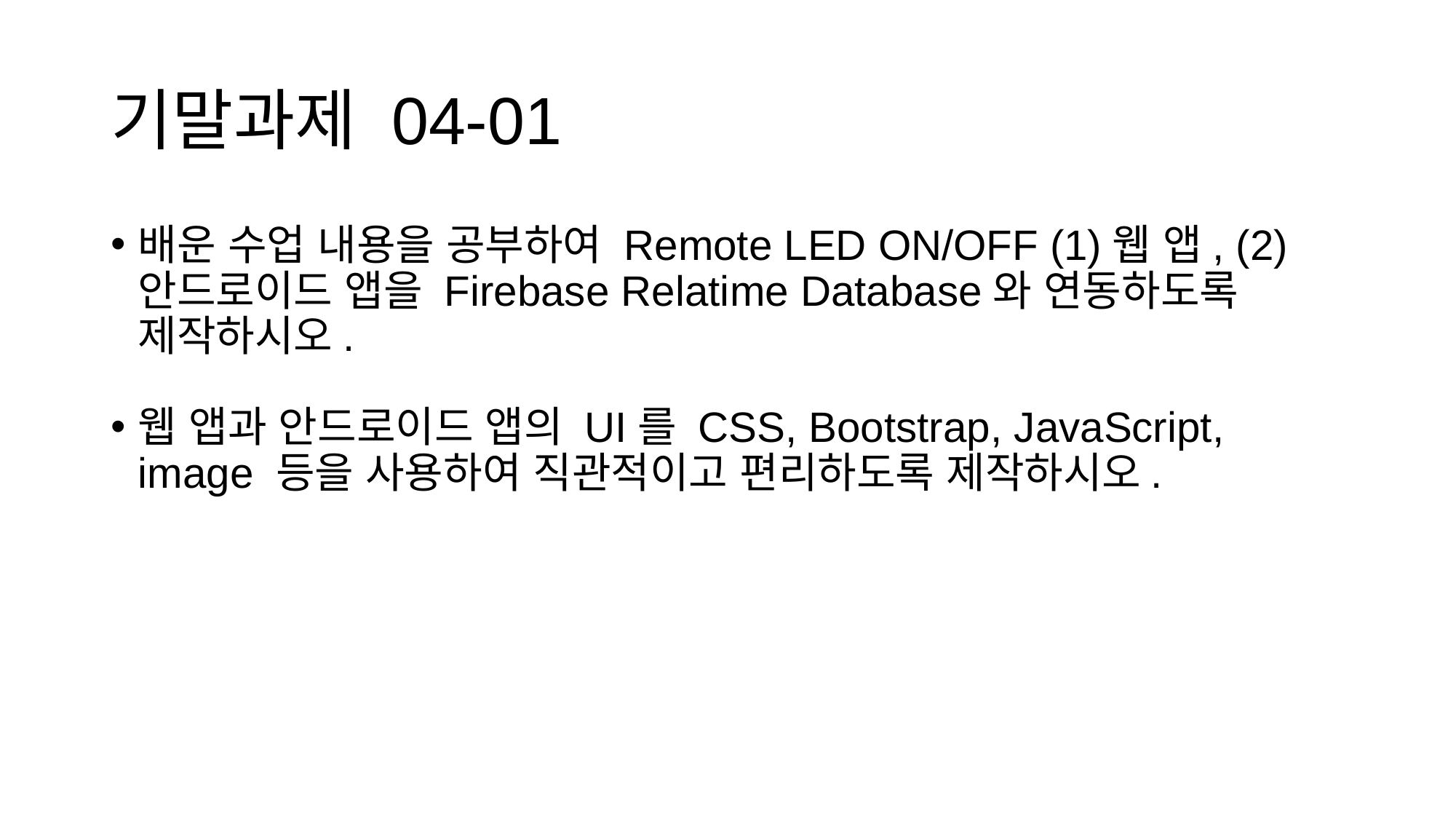

# 기말과제 04-01
배운 수업 내용을 공부하여 Remote LED ON/OFF (1)웹 앱, (2)안드로이드 앱을 Firebase Relatime Database와 연동하도록 제작하시오.

웹 앱과 안드로이드 앱의 UI를 CSS, Bootstrap, JavaScript, image 등을 사용하여 직관적이고 편리하도록 제작하시오.